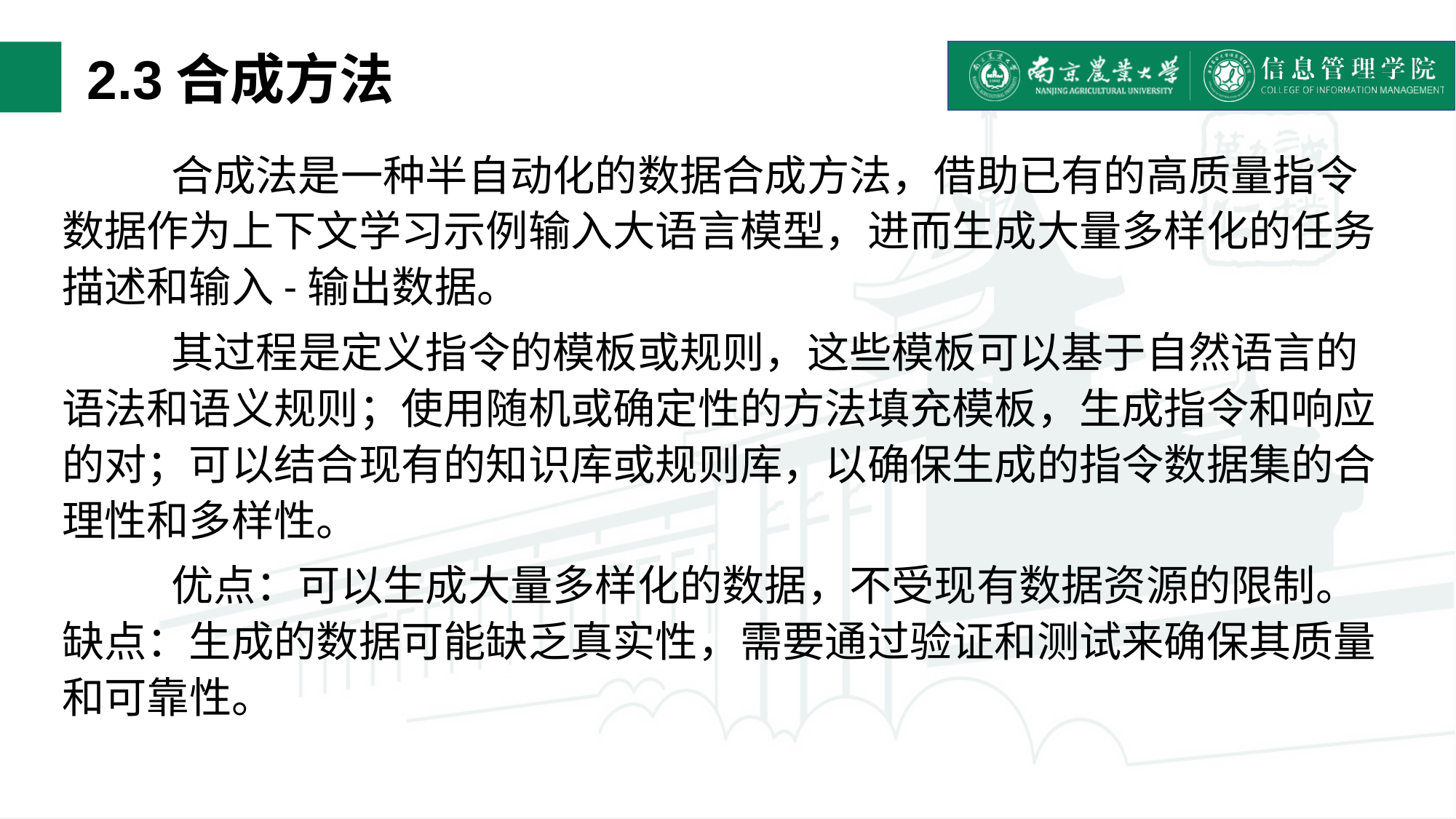

# 2.3合成方法
	合成法是一种半自动化的数据合成方法，借助已有的高质量指令数据作为上下文学习示例输入大语言模型，进而生成大量多样化的任务描述和输入-输出数据。
	其过程是定义指令的模板或规则，这些模板可以基于自然语言的语法和语义规则；使用随机或确定性的方法填充模板，生成指令和响应的对；可以结合现有的知识库或规则库，以确保生成的指令数据集的合理性和多样性。
	优点：可以生成大量多样化的数据，不受现有数据资源的限制。	缺点：生成的数据可能缺乏真实性，需要通过验证和测试来确保其质量和可靠性。